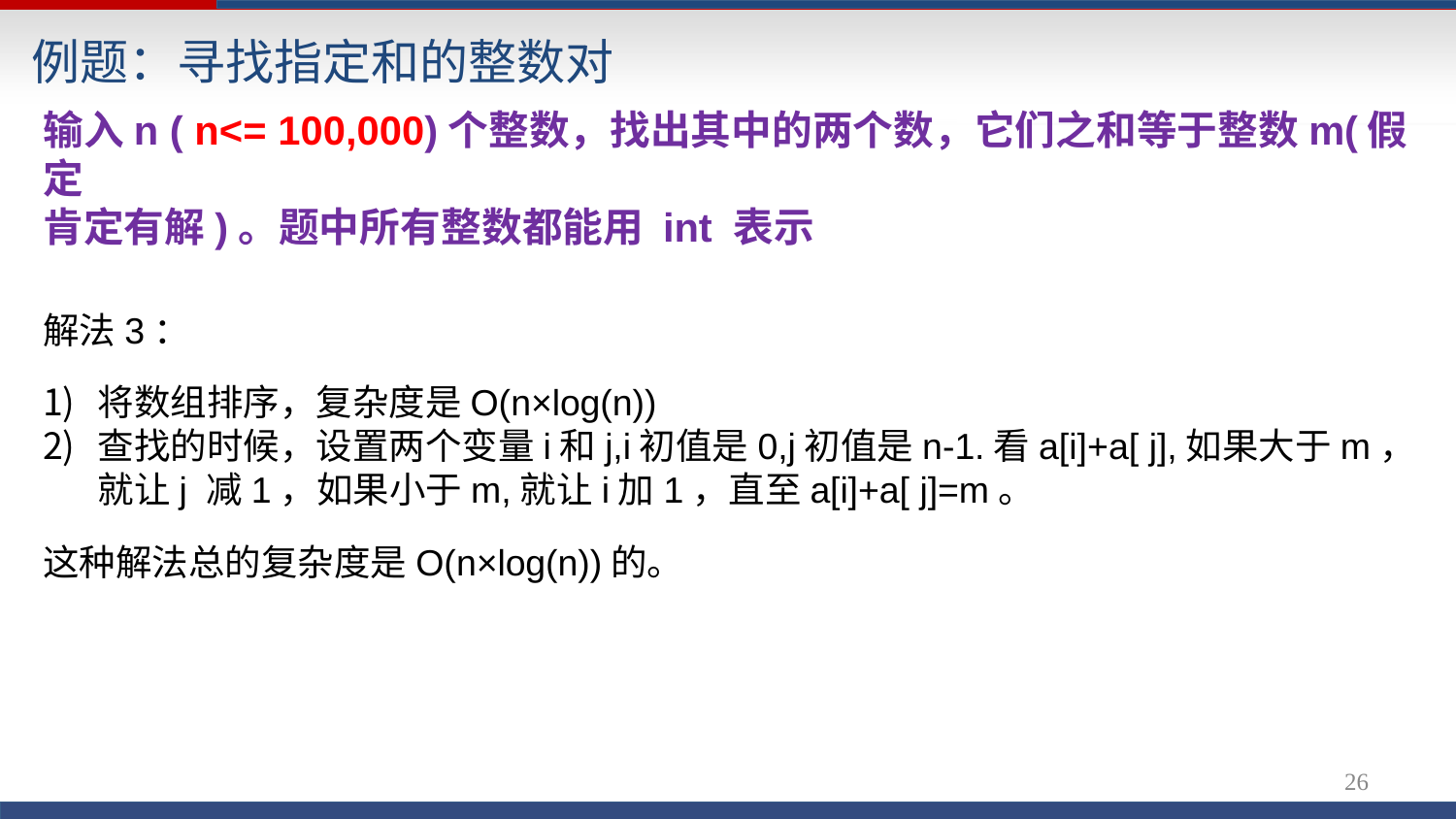

# 例题：寻找指定和的整数对
输入n ( n<= 100,000)个整数，找出其中的两个数，它们之和等于整数m(假定
肯定有解)。题中所有整数都能用 int 表示

解法3：

将数组排序，复杂度是O(n×log(n))
查找的时候，设置两个变量i和j,i初值是0,j初值是n-1.看a[i]+a[ j],如果大于m，就让j 减1，如果小于m,就让i加1，直至a[i]+a[ j]=m。

这种解法总的复杂度是O(n×log(n))的。
26